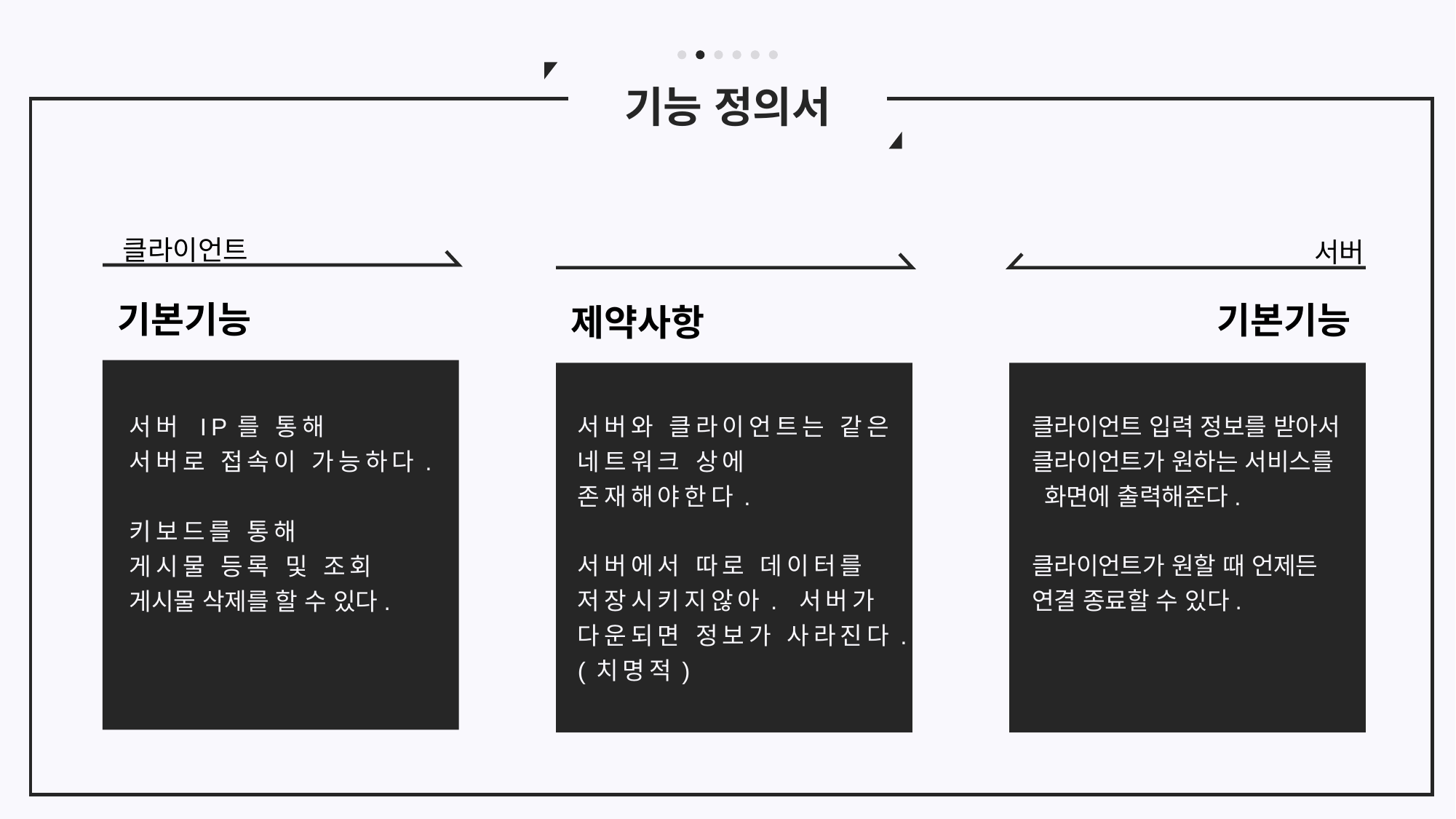

기능 정의서

제약사항
서버와 클라이언트는 같은 네트워크 상에 존재해야한다.

서버에서 따로 데이터를 저장시키지않아. 서버가 다운되면 정보가 사라진다.(치명적)

클라이언트

기본기능
서버 IP를 통해
서버로 접속이 가능하다.

키보드를 통해
게시물 등록 및 조회
게시물 삭제를 할 수 있다.

서버

기본기능

클라이언트 입력 정보를 받아서
클라이언트가 원하는 서비스를
 화면에 출력해준다.

클라이언트가 원할 때 언제든
연결 종료할 수 있다.